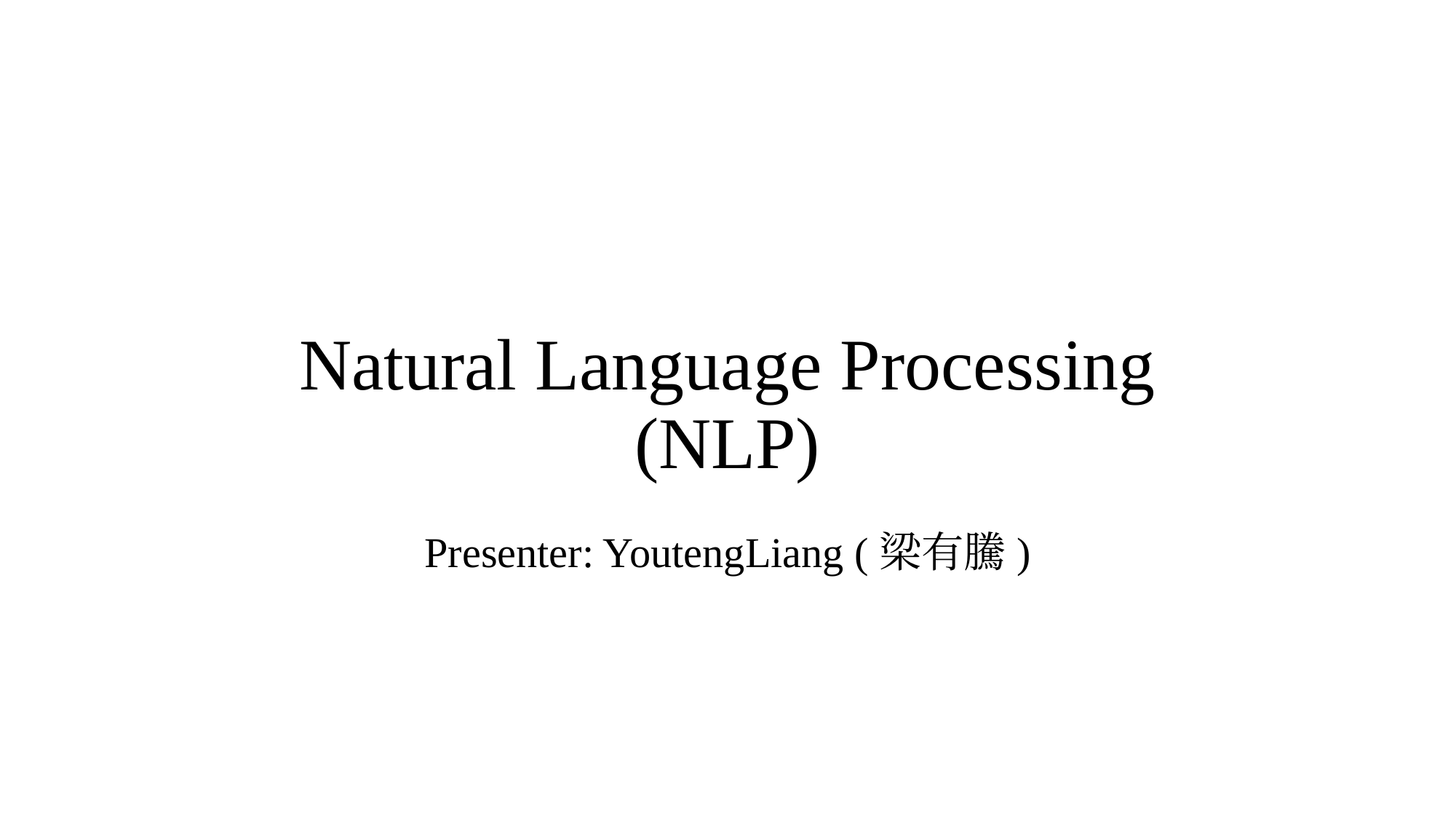

Natural Language Processing
(NLP)
Presenter: YoutengLiang (梁有騰)